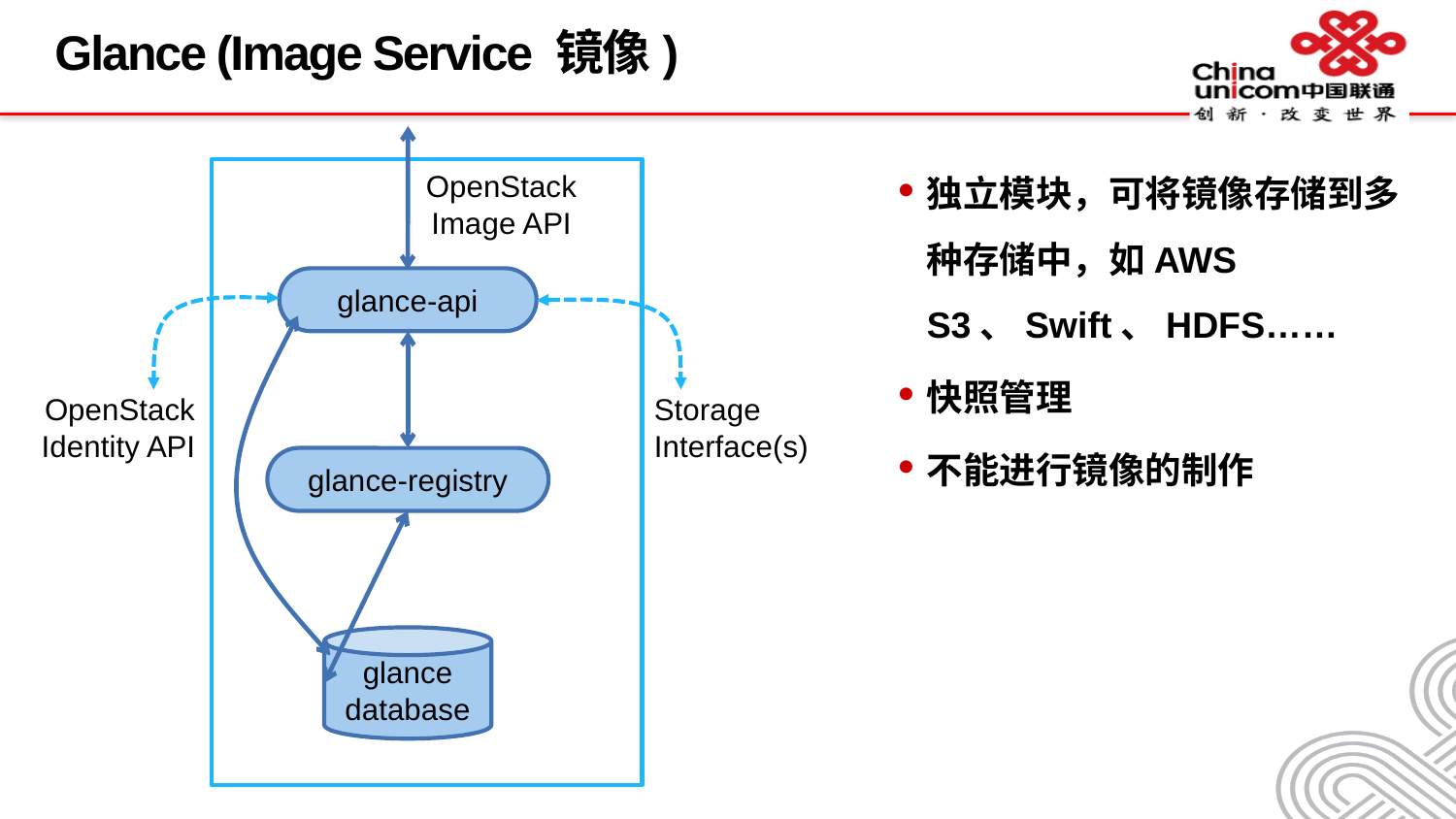

# Glance (Image Service 镜像)

OpenStack
Image API
glance-api

OpenStack
Identity API
Storage Interface(s)
glance-registry
glance database
独立模块，可将镜像存储到多种存储中，如AWS S3、Swift、HDFS……
快照管理
不能进行镜像的制作